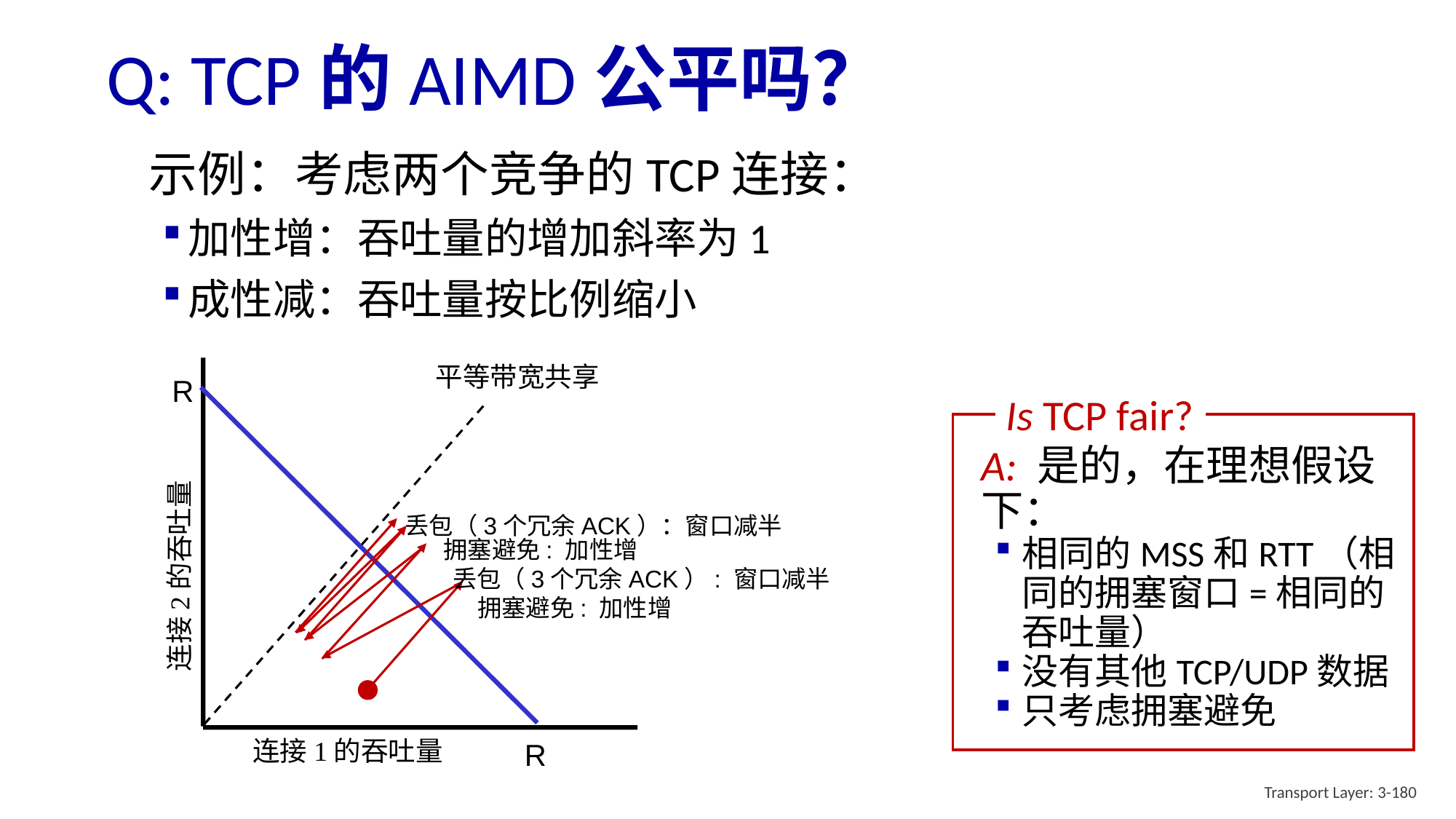

# Q: TCP的AIMD公平吗？
示例：考虑两个竞争的TCP连接：
加性增：吞吐量的增加斜率为1
成性减：吞吐量按比例缩小
平等带宽共享

R
Is TCP fair?

A: 是的，在理想假设下：
相同的MSS和RTT（相同的拥塞窗口=相同的吞吐量）
没有其他TCP/UDP数据
只考虑拥塞避免

丢包（3个冗余ACK）：窗口减半

拥塞避免: 加性增

连接2的吞吐量
丢包（3个冗余ACK）: 窗口减半

拥塞避免: 加性增

连接1的吞吐量
R
Transport Layer: 3-180